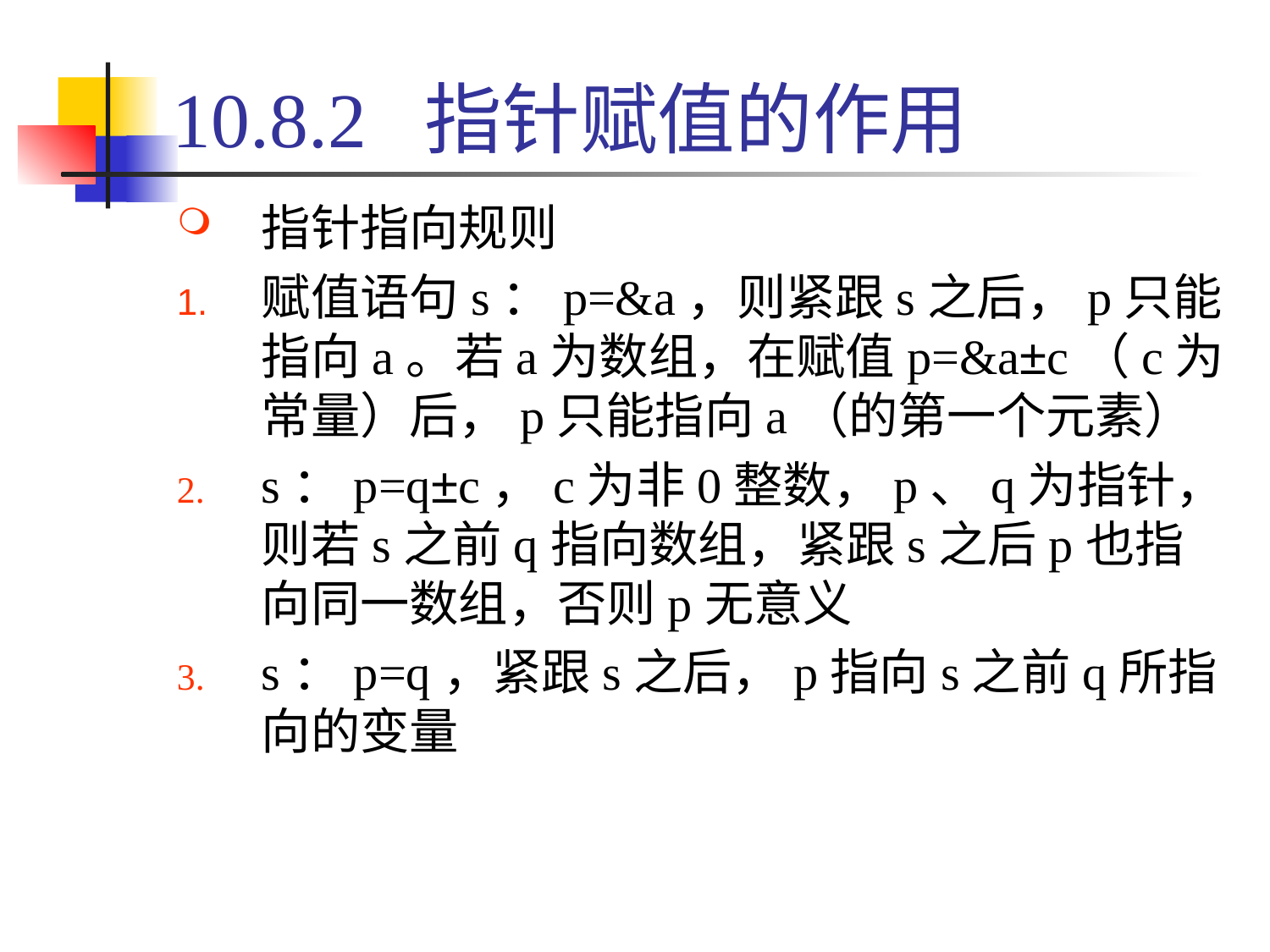

# 10.8.2  指针赋值的作用
指针指向规则
赋值语句s：p=&a，则紧跟s之后，p只能指向a。若a为数组，在赋值p=&a±c（c为常量）后，p只能指向a（的第一个元素）
s：p=q±c，c为非0整数，p、q为指针，则若s之前q指向数组，紧跟s之后p也指向同一数组，否则p无意义
s：p=q，紧跟s之后，p指向s之前q所指向的变量